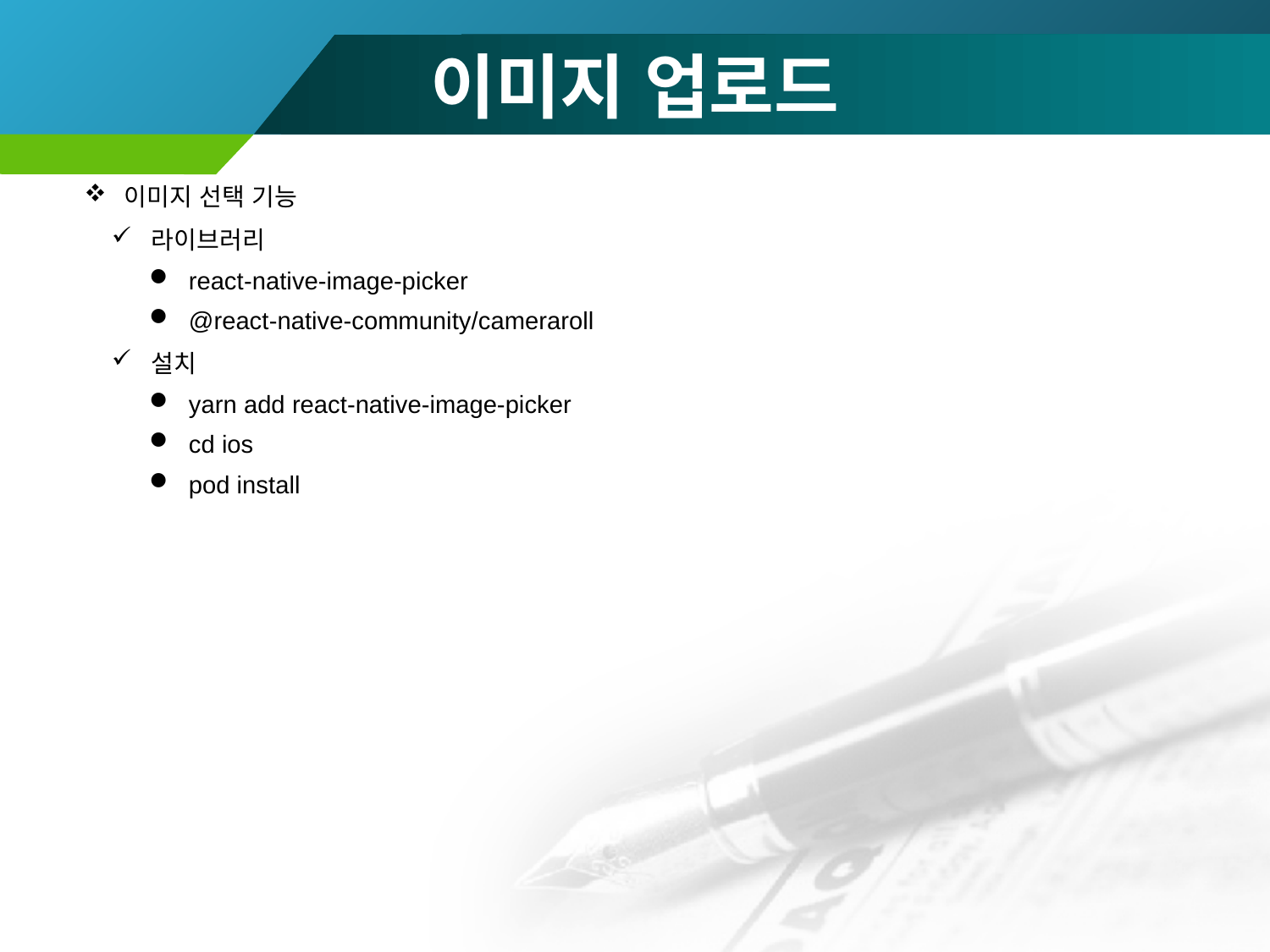

# 이미지 업로드
이미지 선택 기능
라이브러리
react-native-image-picker
@react-native-community/cameraroll
설치
yarn add react-native-image-picker
cd ios
pod install